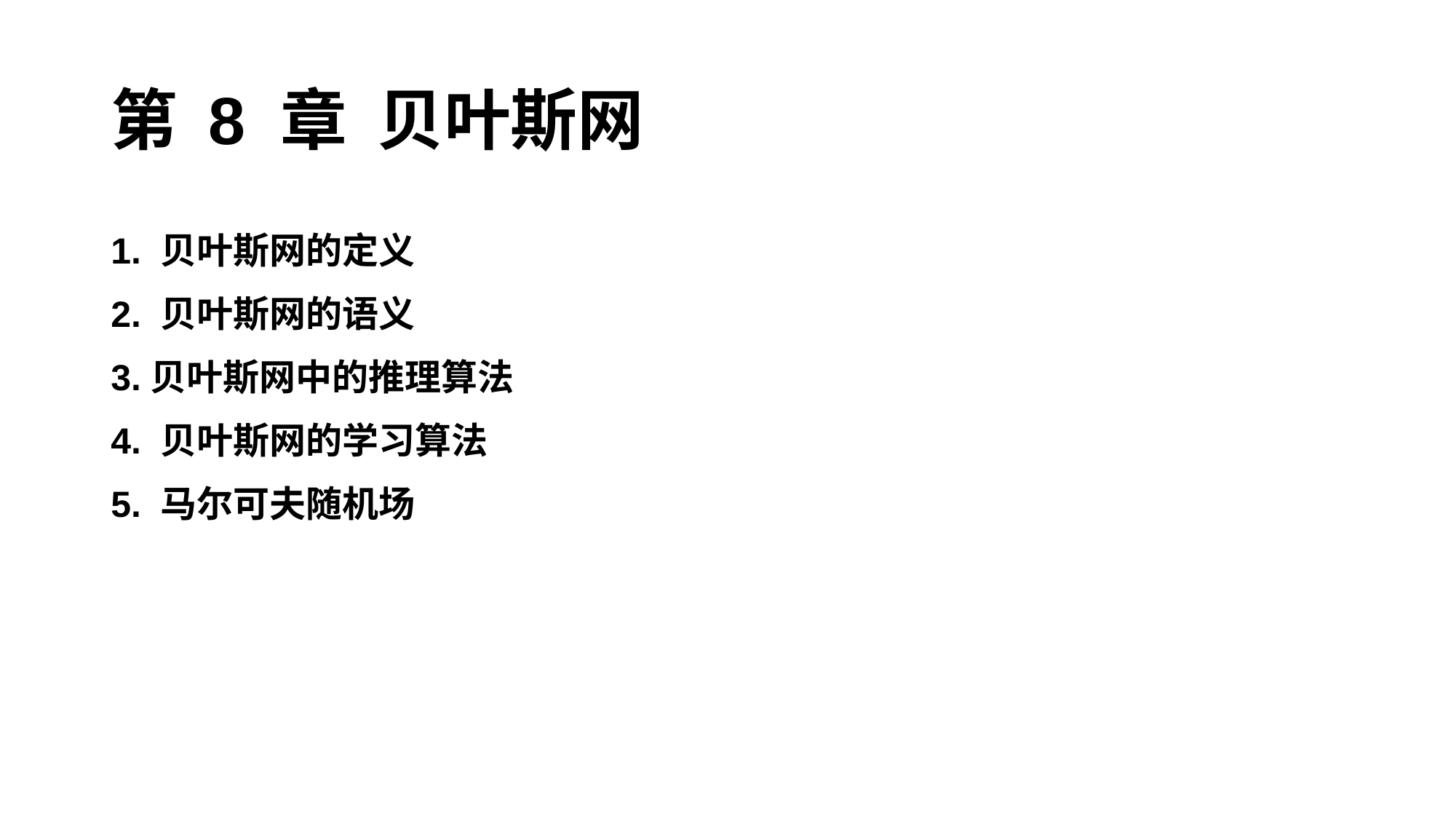

# 第 8 章  贝叶斯网
1. 贝叶斯网的定义
2. 贝叶斯网的语义
3.贝叶斯网中的推理算法
4. 贝叶斯网的学习算法
5. 马尔可夫随机场